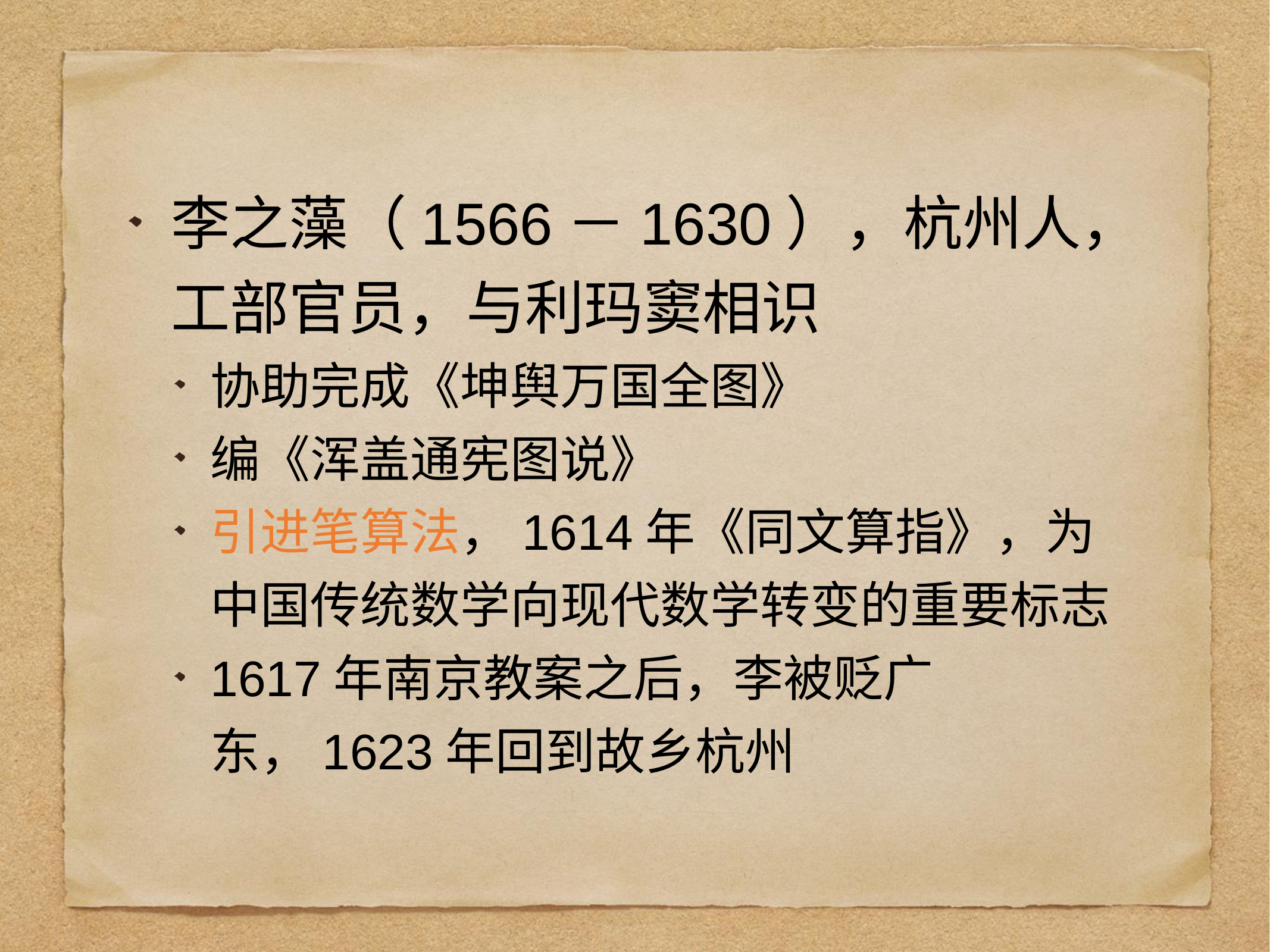

李之藻（1566－1630），杭州人，工部官员，与利玛窦相识
协助完成《坤舆万国全图》
编《浑盖通宪图说》
引进笔算法，1614年《同文算指》，为中国传统数学向现代数学转变的重要标志
1617年南京教案之后，李被贬广东，1623年回到故乡杭州